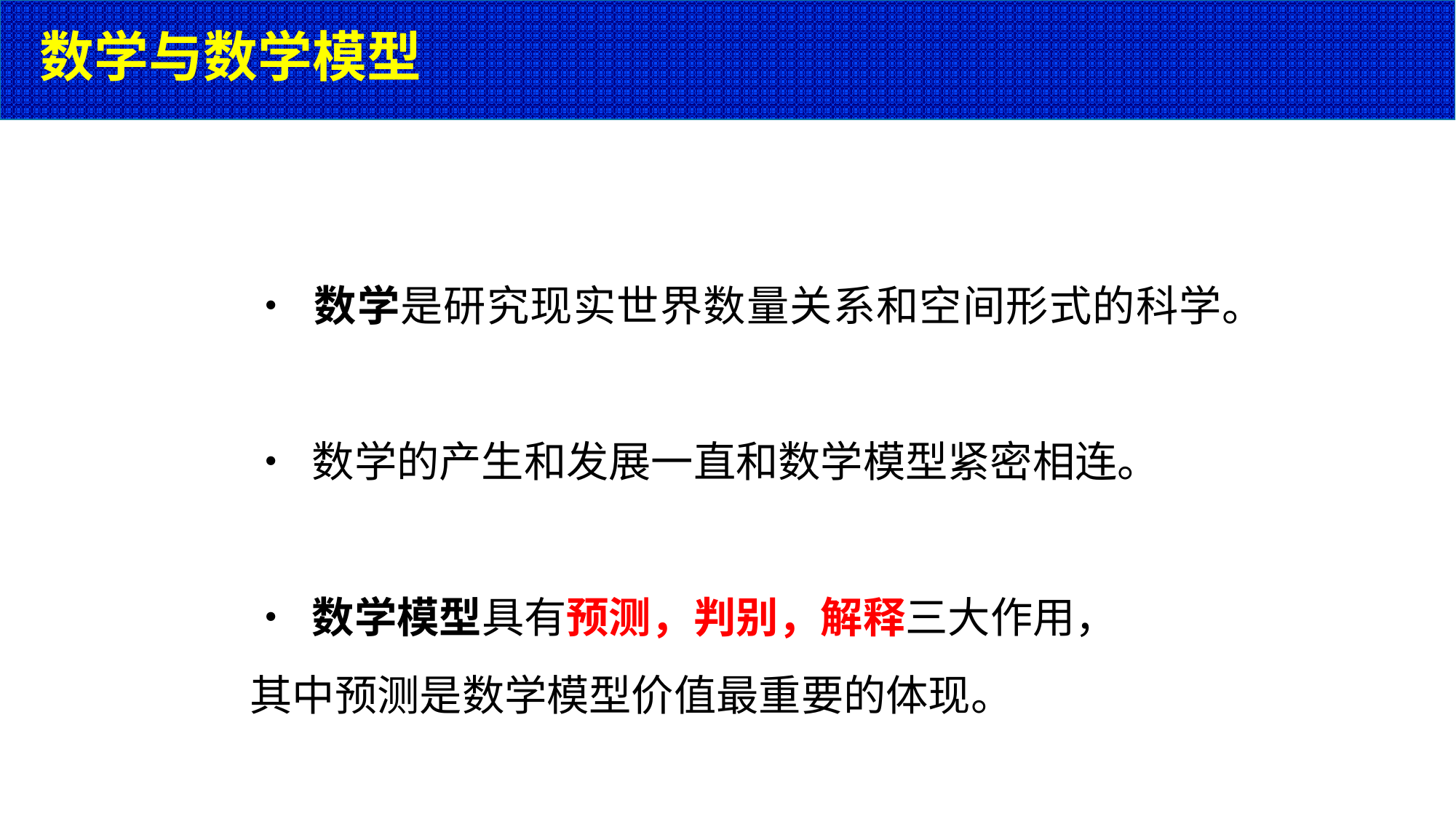

# 数学与数学模型

• 数学是研究现实世界数量关系和空间形式的科学。

• 数学的产生和发展一直和数学模型紧密相连。

• 数学模型具有预测，判别，解释三大作用，
其中预测是数学模型价值最重要的体现。